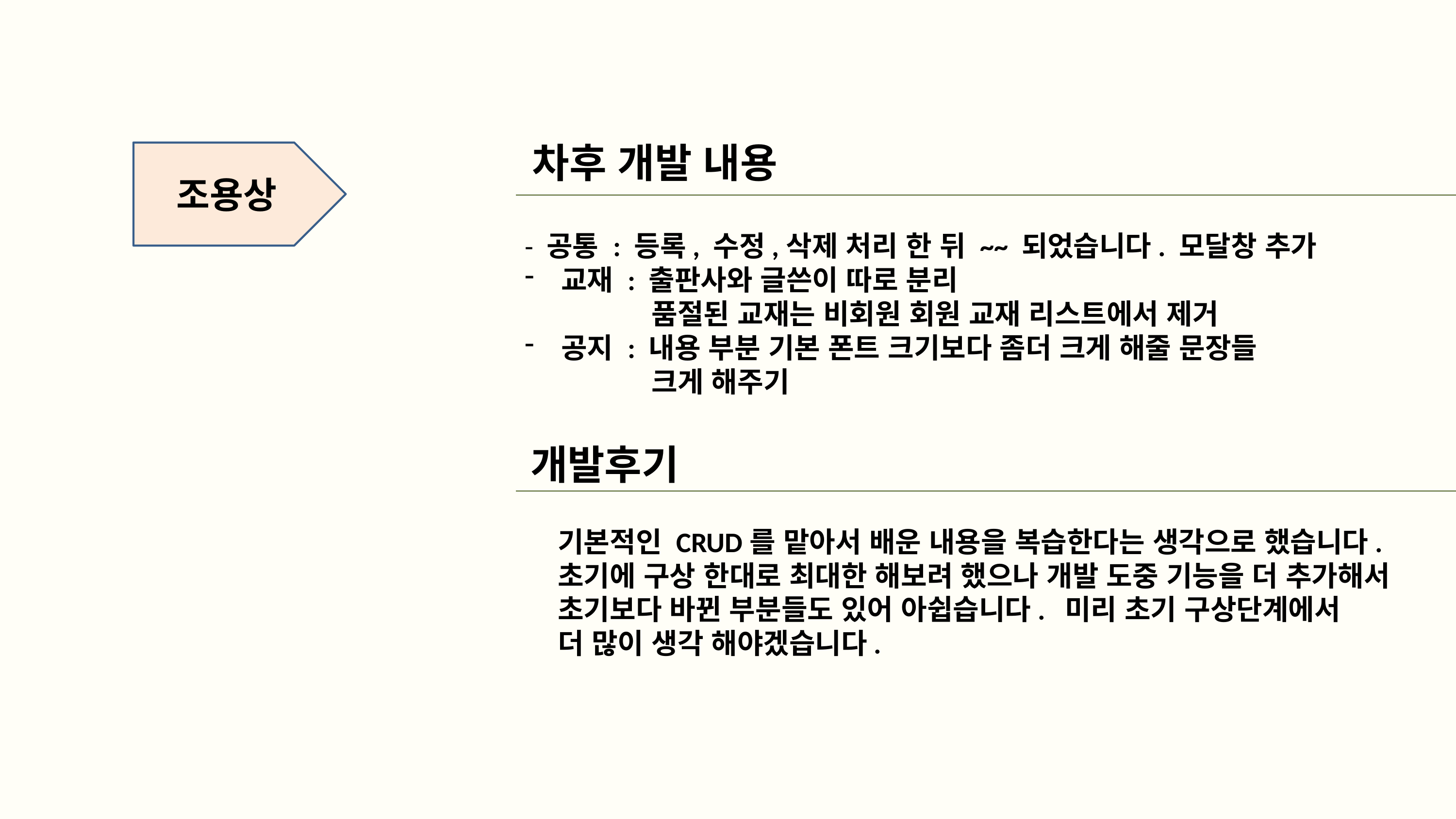

차후 개발 내용
조용상
- 공통 : 등록, 수정,삭제 처리 한 뒤 ~~ 되었습니다. 모달창 추가
교재 : 출판사와 글쓴이 따로 분리
      품절된 교재는 비회원 회원 교재 리스트에서 제거
공지 : 내용 부분 기본 폰트 크기보다 좀더 크게 해줄 문장들
	      크게 해주기
개발후기

기본적인 CRUD를 맡아서 배운 내용을 복습한다는 생각으로 했습니다.
초기에 구상 한대로 최대한 해보려 했으나 개발 도중 기능을 더 추가해서
초기보다 바뀐 부분들도 있어 아쉽습니다.  미리 초기 구상단계에서
더 많이 생각 해야겠습니다.